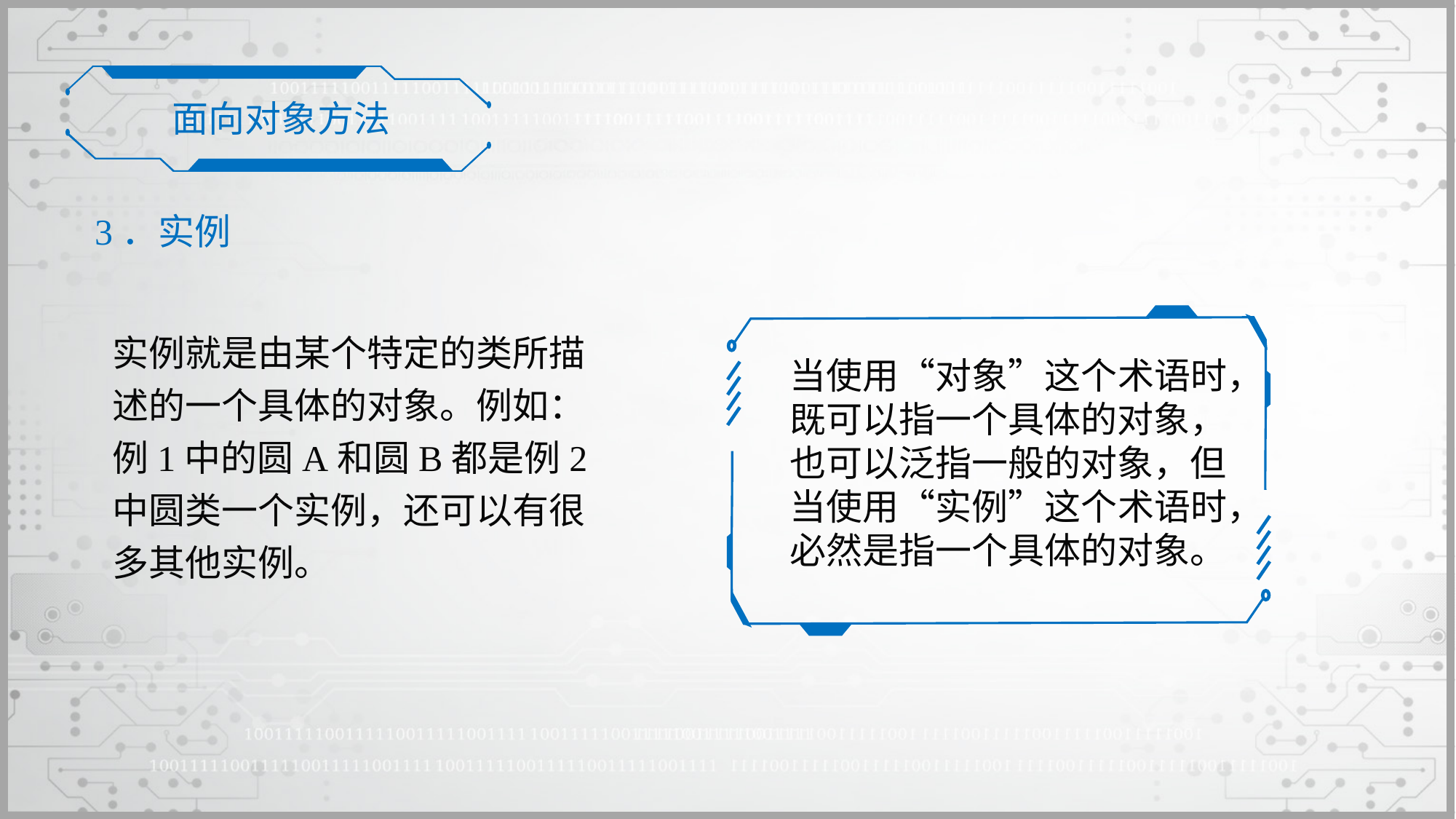

面向对象方法
3．实例

当使用“对象”这个术语时，既可以指一个具体的对象，也可以泛指一般的对象，但当使用“实例”这个术语时，必然是指一个具体的对象。
实例就是由某个特定的类所描述的一个具体的对象。例如：例1中的圆A和圆B都是例2中圆类一个实例，还可以有很多其他实例。